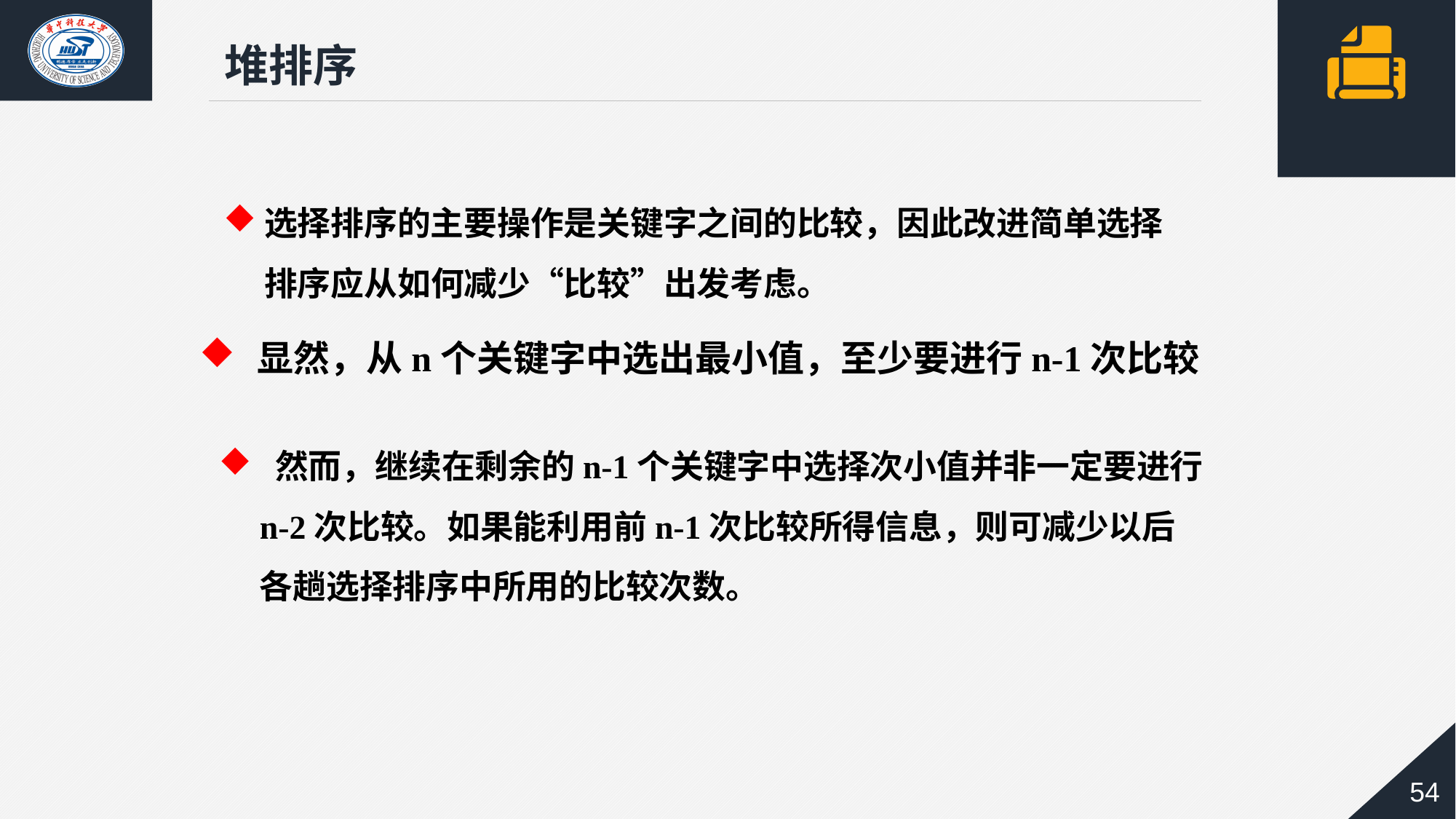

堆排序

选择排序的主要操作是关键字之间的比较，因此改进简单选择排序应从如何减少“比较”出发考虑。
 显然，从n个关键字中选出最小值，至少要进行n-1次比较
 然而，继续在剩余的n-1个关键字中选择次小值并非一定要进行n-2次比较。如果能利用前n-1次比较所得信息，则可减少以后各趟选择排序中所用的比较次数。